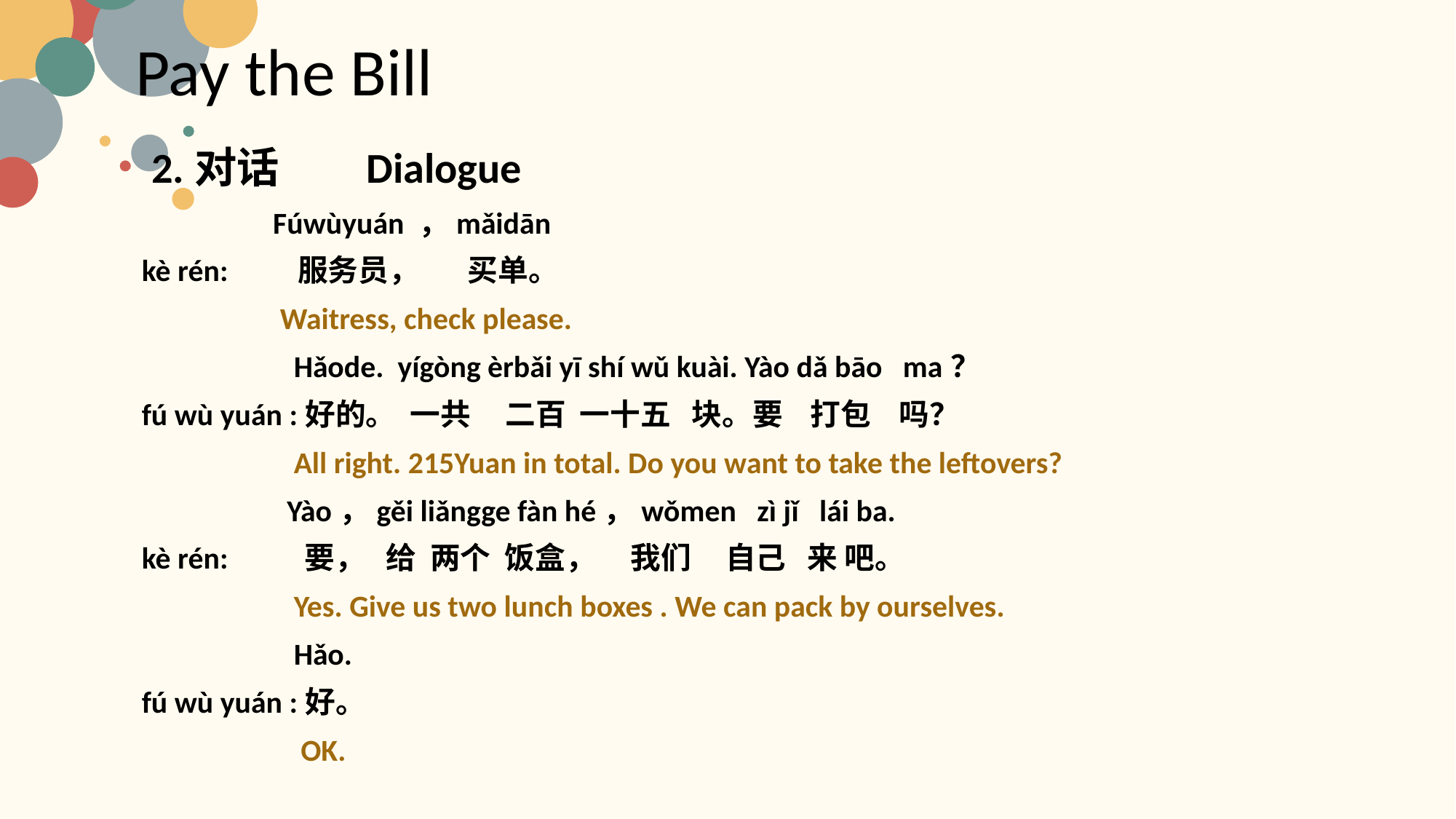

# Pay the Bill
 2.对话        Dialogue
                   Fúwùyuán ，mǎidān
kè rén:         服务员，       买单。
                    Waitress, check please.
                      Hǎode.  yígòng èrbǎi yī shí wǔ kuài. Yào dǎ bāo   ma？
fú wù yuán :好的。  一共     二百  一十五   块。要    打包    吗？
                      All right. 215Yuan in total. Do you want to take the leftovers?
                     Yào，gěi liǎngge fàn hé，wǒmen   zì jǐ   lái ba.
kè rén:          要，   给  两个  饭盒，     我们     自己   来 吧。
                      Yes. Give us two lunch boxes . We can pack by ourselves.
                      Hǎo.
fú wù yuán :好。
                       OK.